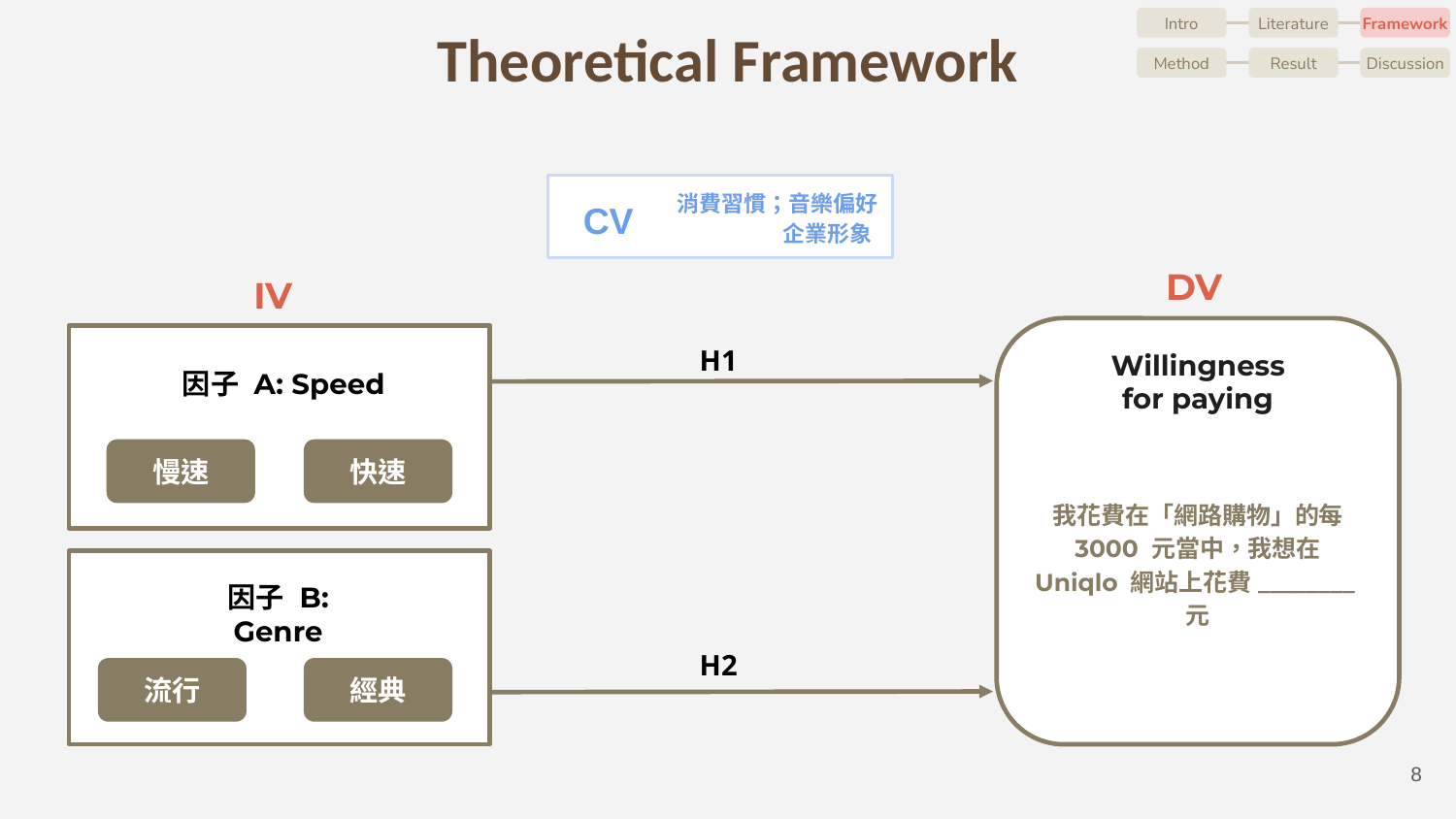

# Theoretical Framework
Intro
Literature
Framework
Method
Result
Discussion
消費習慣；音樂偏好
企業形象
CV
DV
IV

​​

我花費在「網路購物」的每 3000 元當中，我想在 Uniqlo 網站上花費________元

H1

因子 A: Speed
慢速
快速

Willingness for paying

因子 B: Genre
流行
經典
H2
8